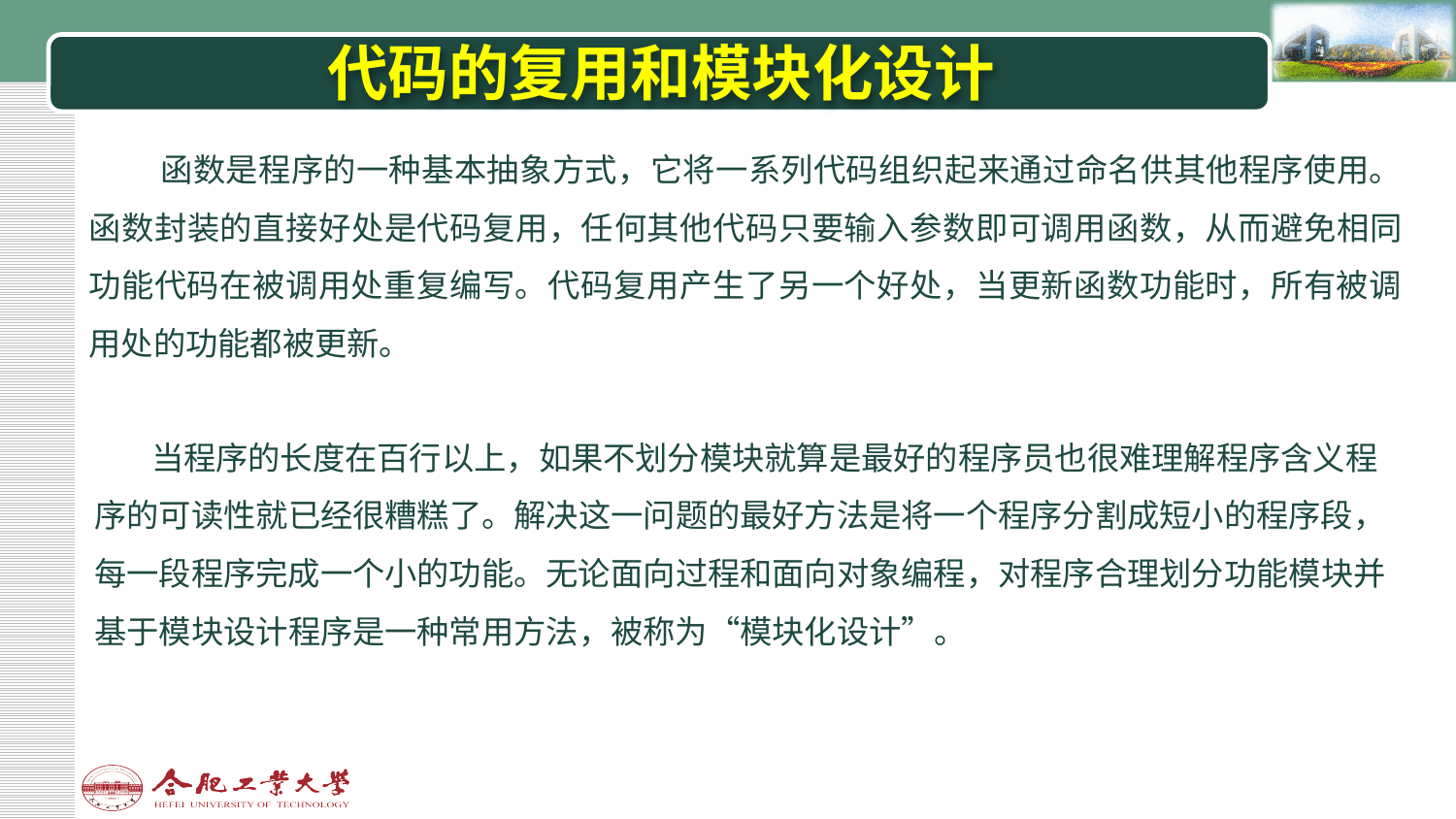

# 代码的复用和模块化设计
函数是程序的一种基本抽象方式，它将一系列代码组织起来通过命名供其他程序使用。函数封装的直接好处是代码复用，任何其他代码只要输入参数即可调用函数，从而避免相同功能代码在被调用处重复编写。代码复用产生了另一个好处，当更新函数功能时，所有被调用处的功能都被更新。
当程序的长度在百行以上，如果不划分模块就算是最好的程序员也很难理解程序含义程序的可读性就已经很糟糕了。解决这一问题的最好方法是将一个程序分割成短小的程序段，每一段程序完成一个小的功能。无论面向过程和面向对象编程，对程序合理划分功能模块并基于模块设计程序是一种常用方法，被称为“模块化设计”。